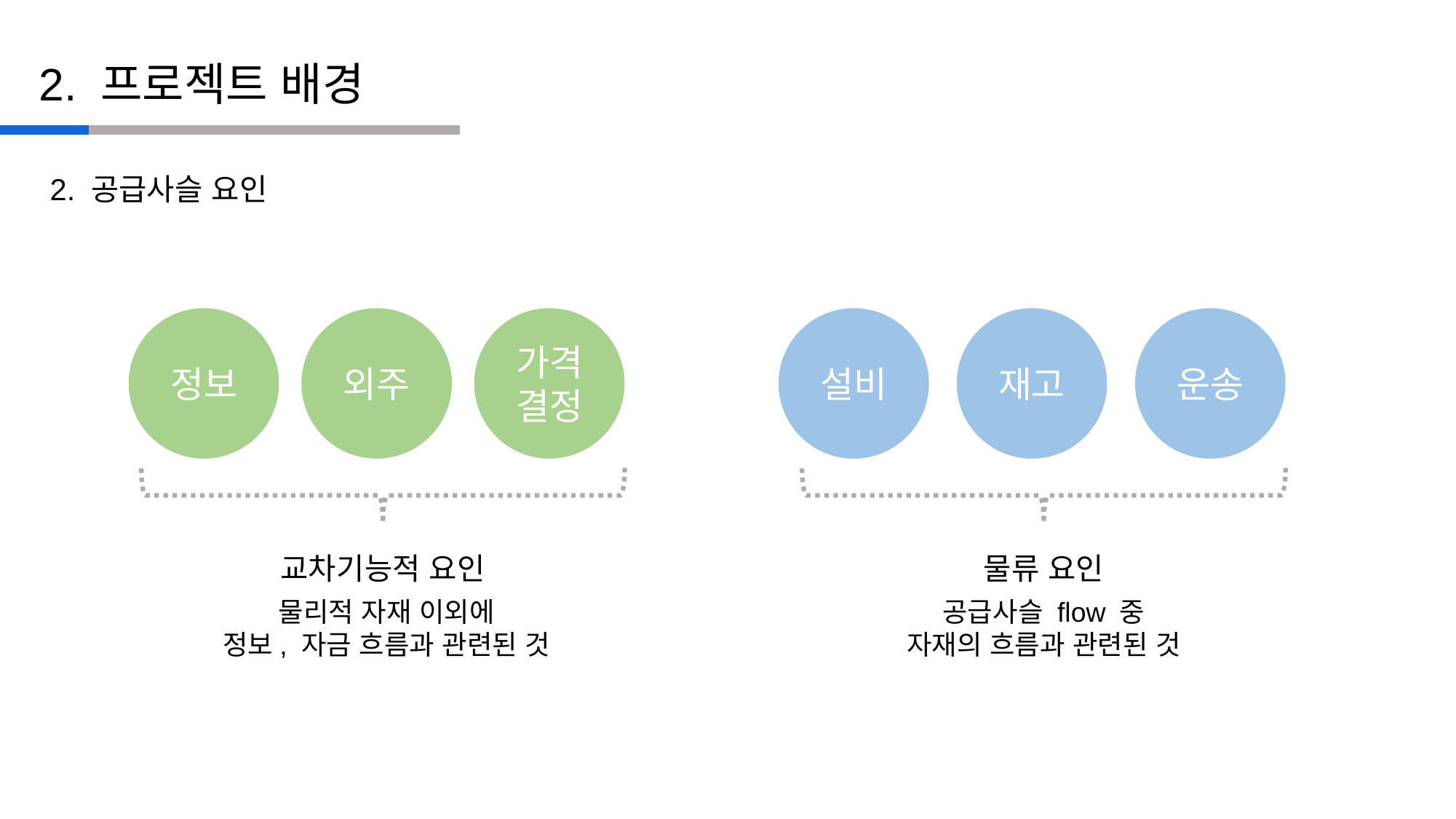

2. 프로젝트 배경

2. 공급사슬 요인

정보
외주
가격결정
설비
재고
운송
교차기능적 요인
물류 요인
물리적 자재 이외에
정보, 자금 흐름과 관련된 것
공급사슬 flow 중
자재의 흐름과 관련된 것